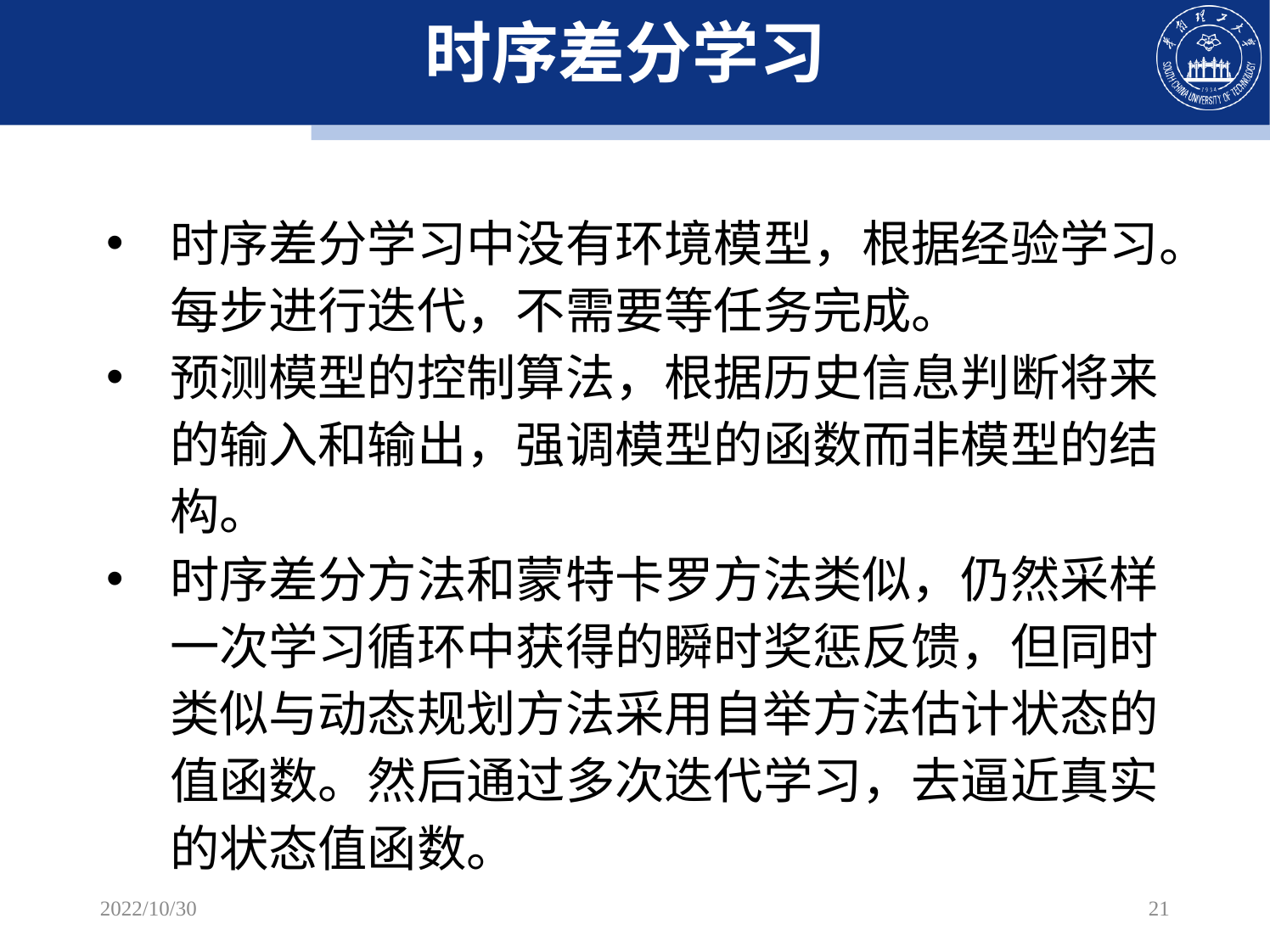

# 时序差分学习
时序差分学习中没有环境模型，根据经验学习。每步进行迭代，不需要等任务完成。
预测模型的控制算法，根据历史信息判断将来的输入和输出，强调模型的函数而非模型的结构。
时序差分方法和蒙特卡罗方法类似，仍然采样一次学习循环中获得的瞬时奖惩反馈，但同时类似与动态规划方法采用自举方法估计状态的值函数。然后通过多次迭代学习，去逼近真实的状态值函数。
2022/10/30
21